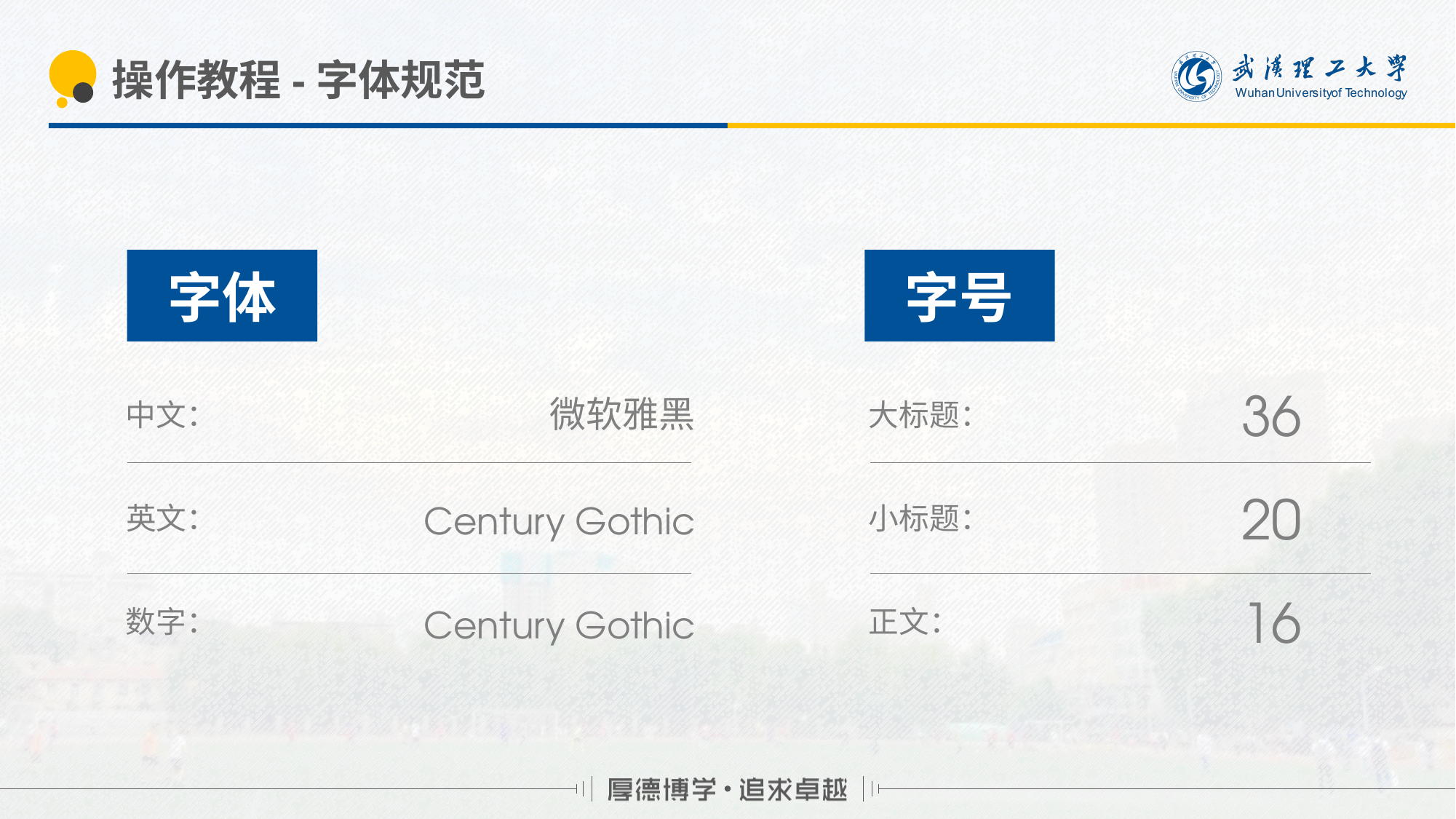

# 操作教程-字体规范
字体
字号
36
微软雅黑
中文：
大标题：
20
Century Gothic
英文：
小标题：
16
Century Gothic
数字：
正文：